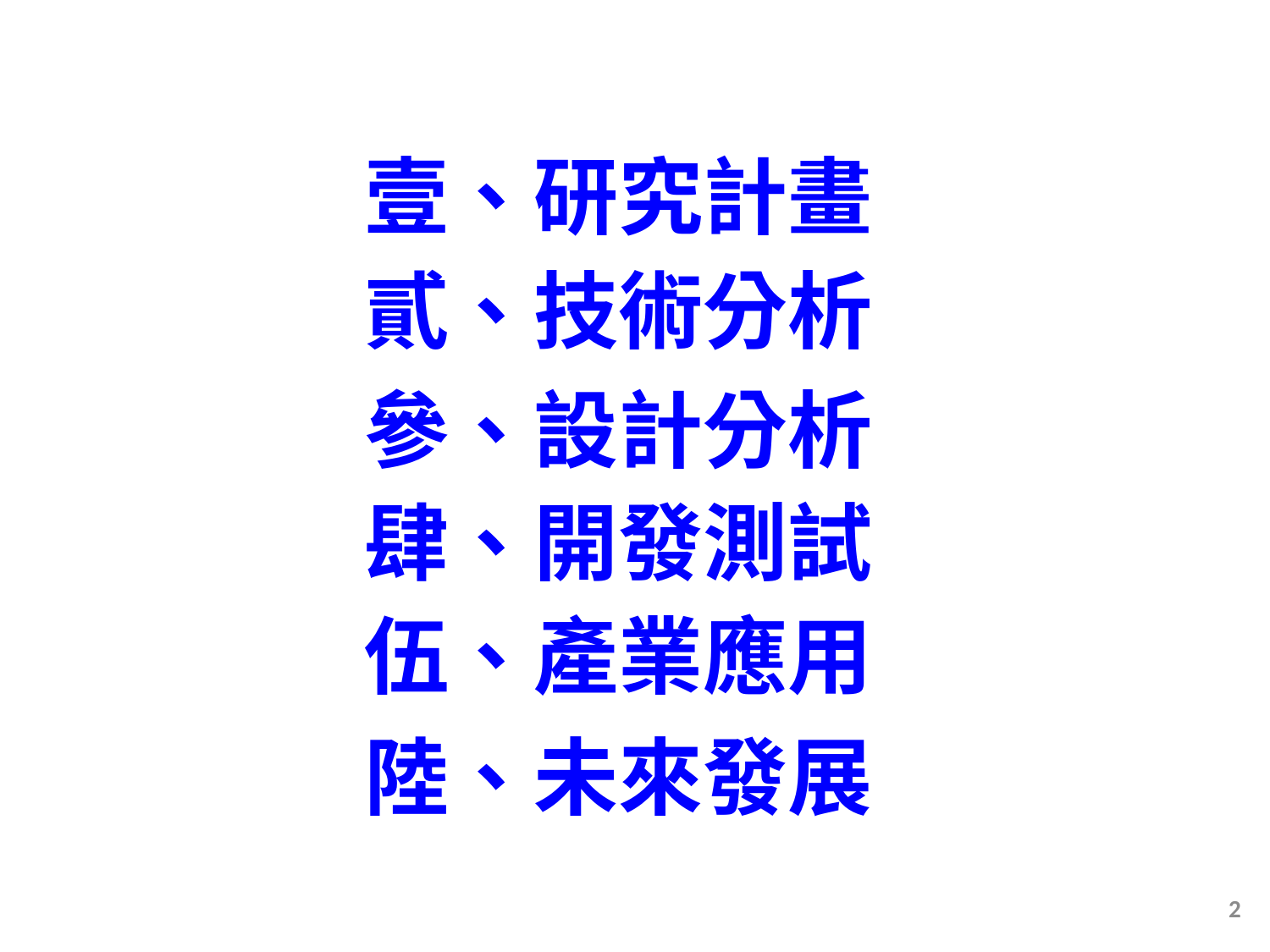

壹、研究計畫
貳、技術分析
參、設計分析
肆、開發測試
伍、產業應用
陸、未來發展
2